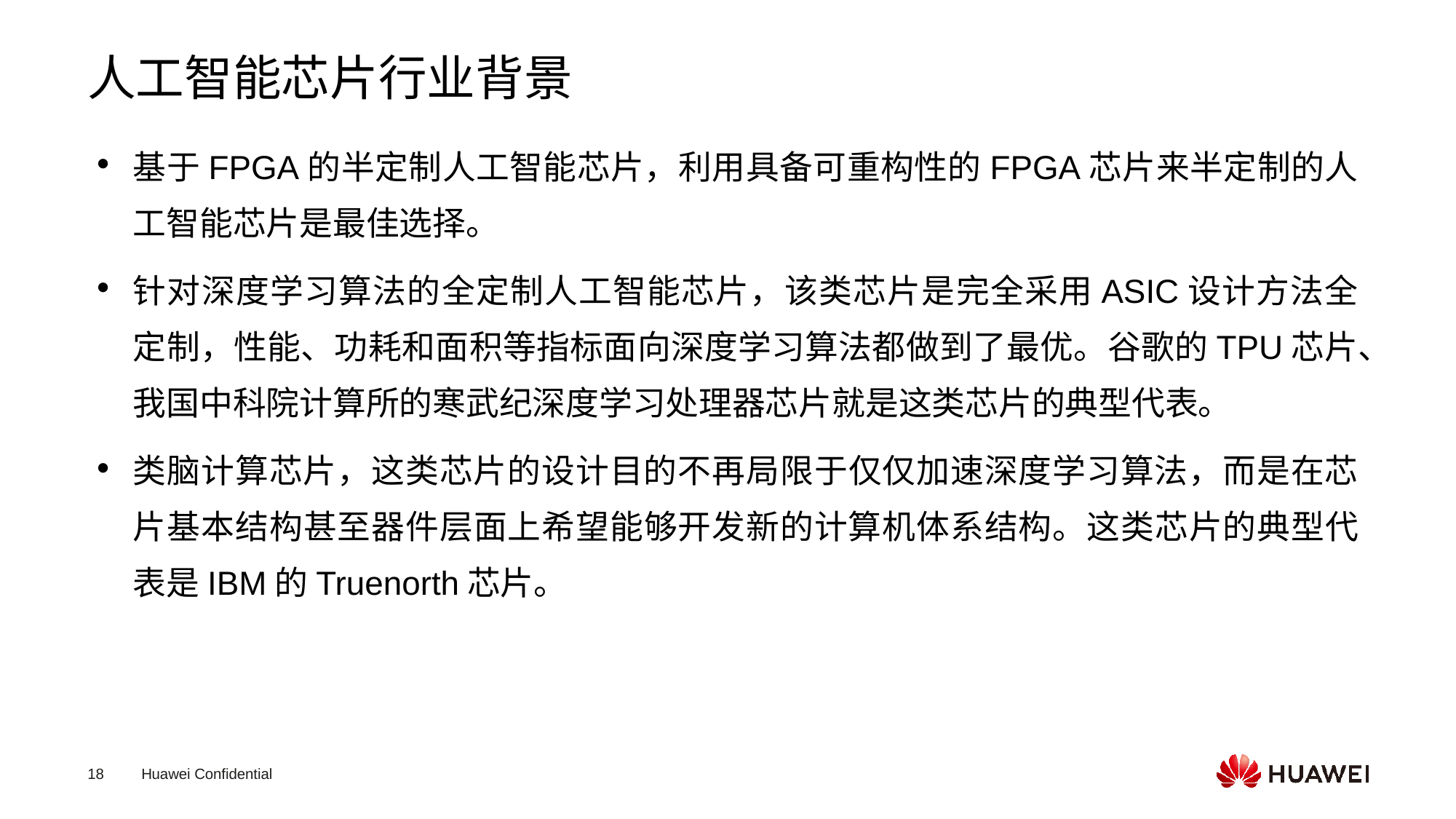

# 人工智能芯片行业背景
基于FPGA的半定制人工智能芯片，利用具备可重构性的FPGA芯片来半定制的人工智能芯片是最佳选择。
针对深度学习算法的全定制人工智能芯片，该类芯片是完全采用ASIC设计方法全定制，性能、功耗和面积等指标面向深度学习算法都做到了最优。谷歌的TPU芯片、我国中科院计算所的寒武纪深度学习处理器芯片就是这类芯片的典型代表。
类脑计算芯片，这类芯片的设计目的不再局限于仅仅加速深度学习算法，而是在芯片基本结构甚至器件层面上希望能够开发新的计算机体系结构。这类芯片的典型代表是IBM的Truenorth芯片。